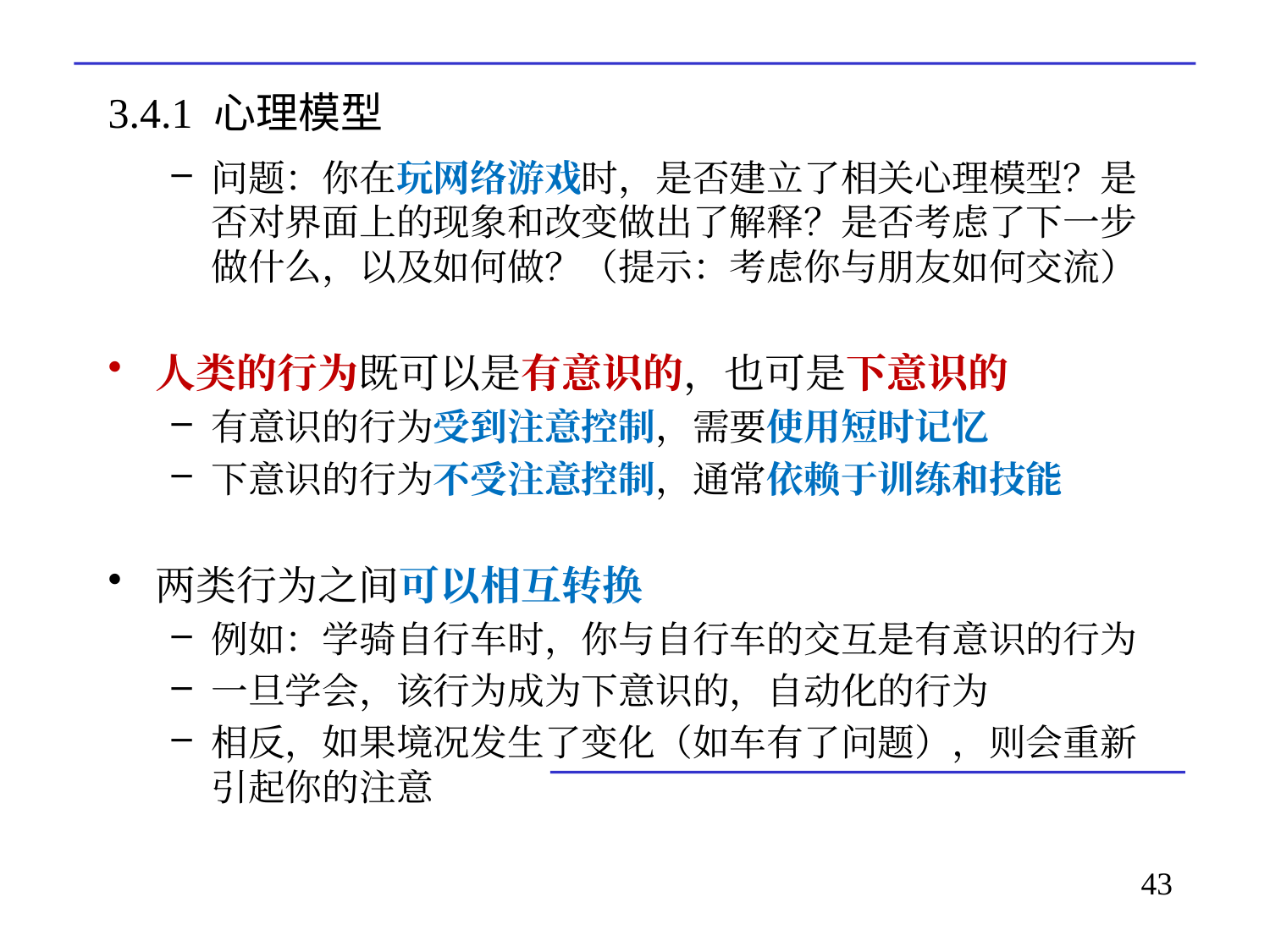

# 3.4.1 心理模型
问题：你在玩网络游戏时，是否建立了相关心理模型？是否对界面上的现象和改变做出了解释？是否考虑了下一步做什么，以及如何做？（提示：考虑你与朋友如何交流）

人类的行为既可以是有意识的，也可是下意识的
有意识的行为受到注意控制，需要使用短时记忆
下意识的行为不受注意控制，通常依赖于训练和技能

两类行为之间可以相互转换
例如：学骑自行车时，你与自行车的交互是有意识的行为
一旦学会，该行为成为下意识的，自动化的行为
相反，如果境况发生了变化（如车有了问题），则会重新引起你的注意
43